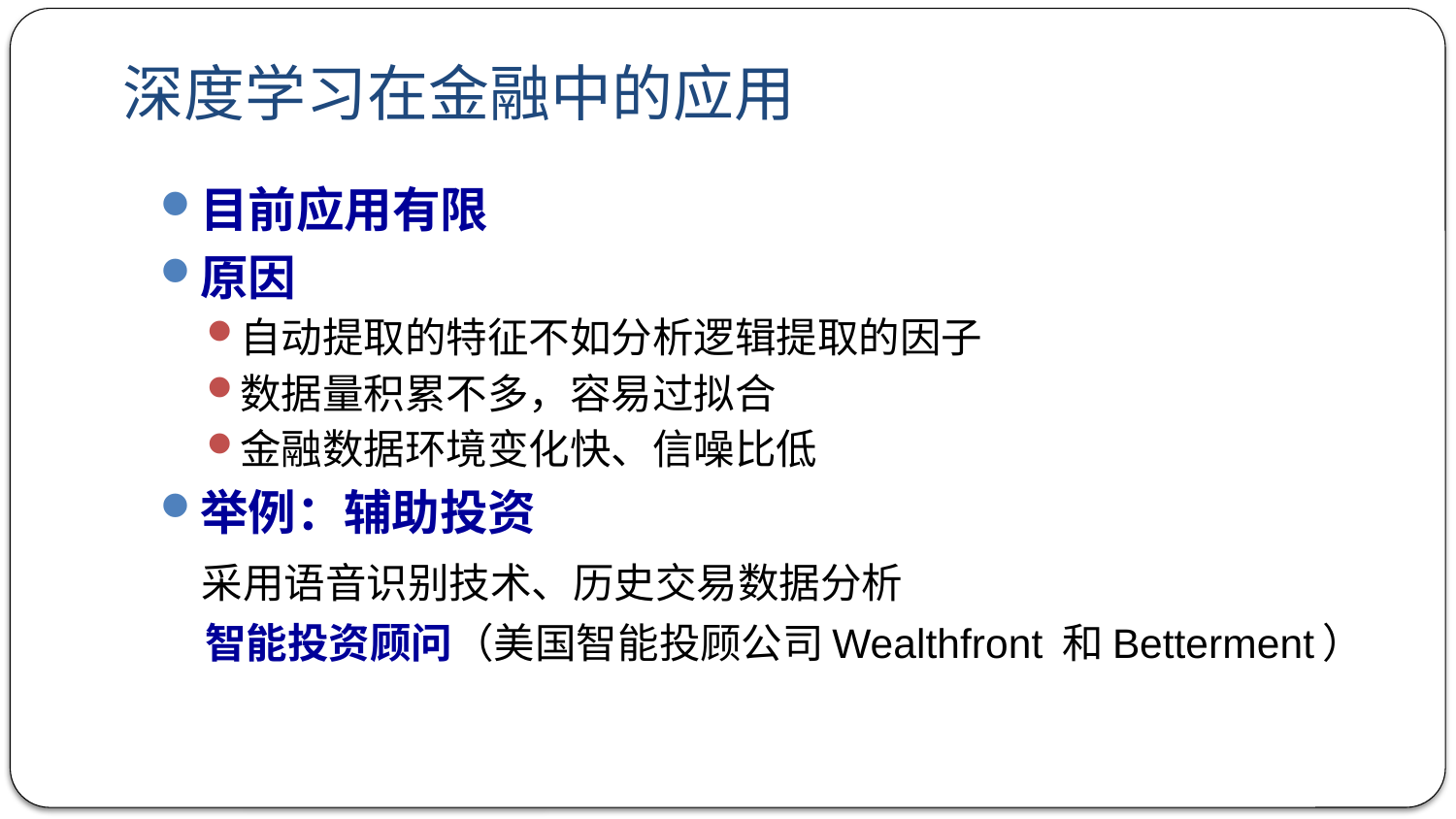

# 深度学习在金融中的应用
目前应用有限
原因
自动提取的特征不如分析逻辑提取的因子
数据量积累不多，容易过拟合
金融数据环境变化快、信噪比低
举例：辅助投资
   采用语音识别技术、历史交易数据分析
    智能投资顾问（美国智能投顾公司Wealthfront 和Betterment）